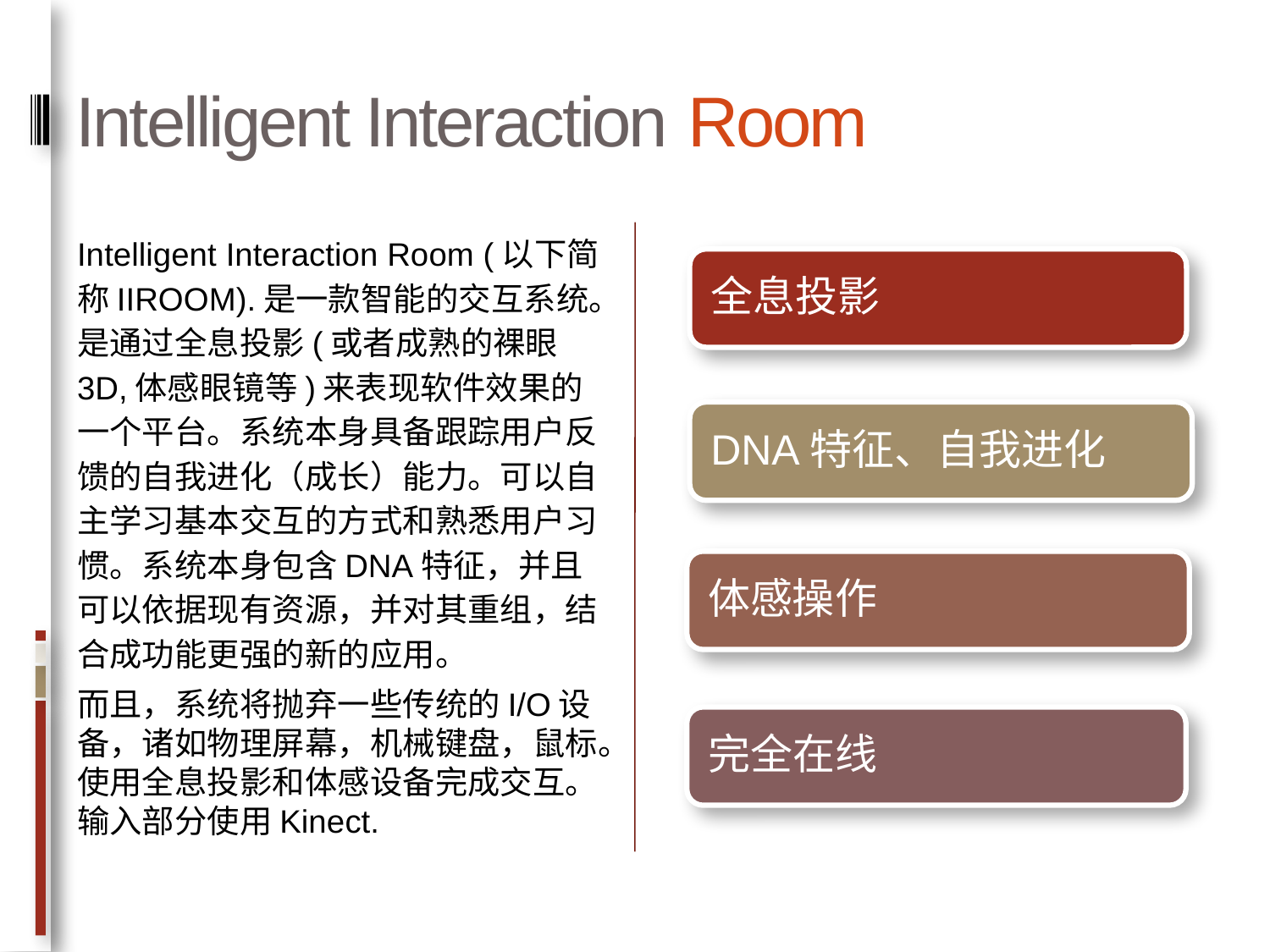

# Intelligent Interaction Room
Intelligent Interaction Room (以下简称IIROOM).是一款智能的交互系统。是通过全息投影(或者成熟的裸眼3D,体感眼镜等)来表现软件效果的一个平台。系统本身具备跟踪用户反馈的自我进化（成长）能力。可以自主学习基本交互的方式和熟悉用户习惯。系统本身包含DNA特征，并且可以依据现有资源，并对其重组，结合成功能更强的新的应用。
而且，系统将抛弃一些传统的I/O设备，诸如物理屏幕，机械键盘，鼠标。使用全息投影和体感设备完成交互。输入部分使用Kinect.
全息投影
DNA特征、自我进化
体感操作
完全在线